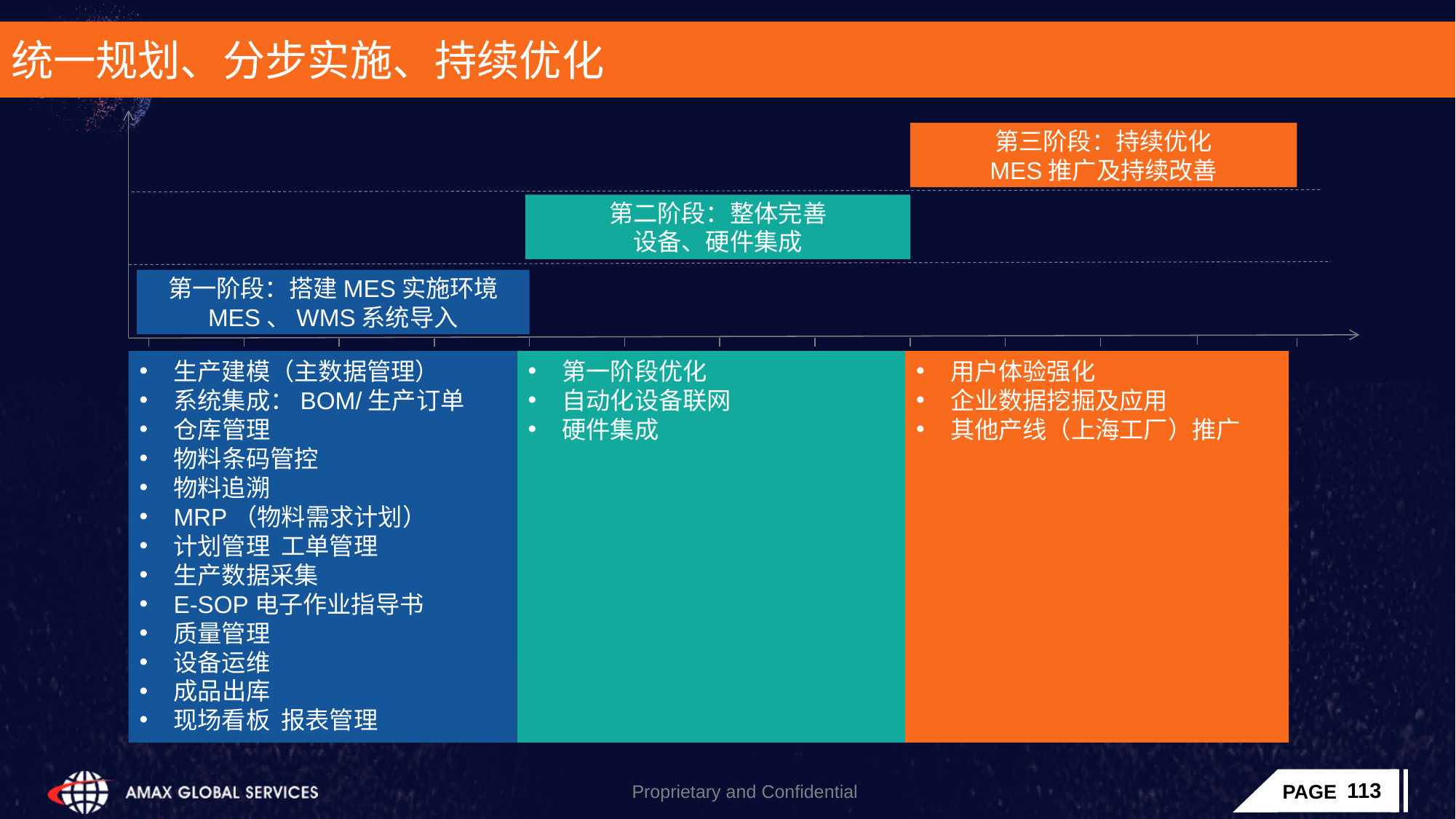

统一规划、分步实施、持续优化
第三阶段：持续优化
MES推广及持续改善
第二阶段：整体完善
设备、硬件集成
第一阶段：搭建MES实施环境
MES、WMS系统导入

生产建模（主数据管理）
系统集成：BOM/生产订单
仓库管理
物料条码管控
物料追溯
MRP（物料需求计划）
计划管理  工单管理
生产数据采集
E-SOP电子作业指导书
质量管理
设备运维
成品出库
现场看板  报表管理

第一阶段优化
自动化设备联网
硬件集成

用户体验强化
企业数据挖掘及应用
其他产线（上海工厂）推广